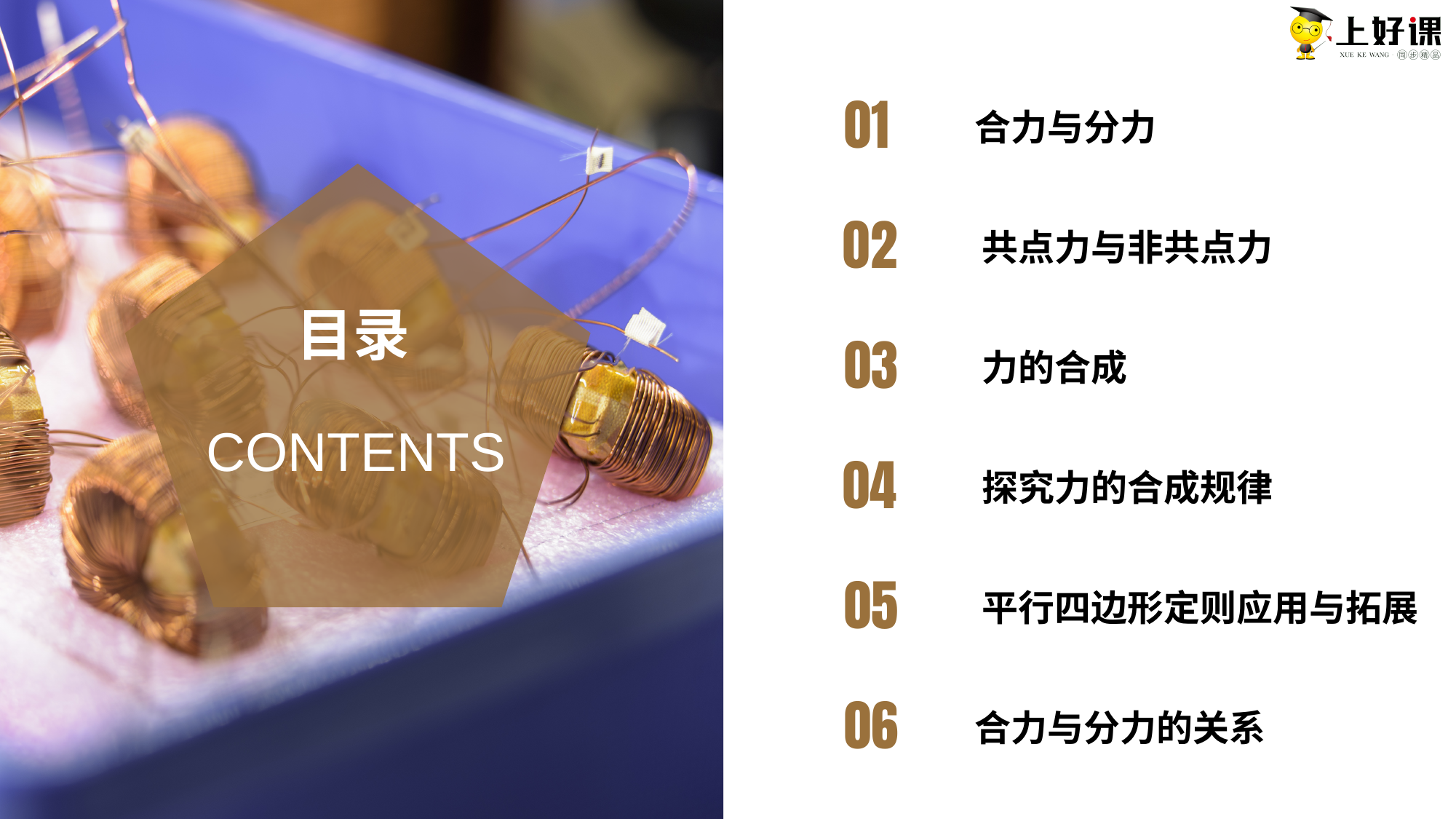

01
合力与分力
02
共点力与非共点力
03
力的合成
04
探究力的合成规律
05
平行四边形定则应用与拓展
06
合力与分力的关系